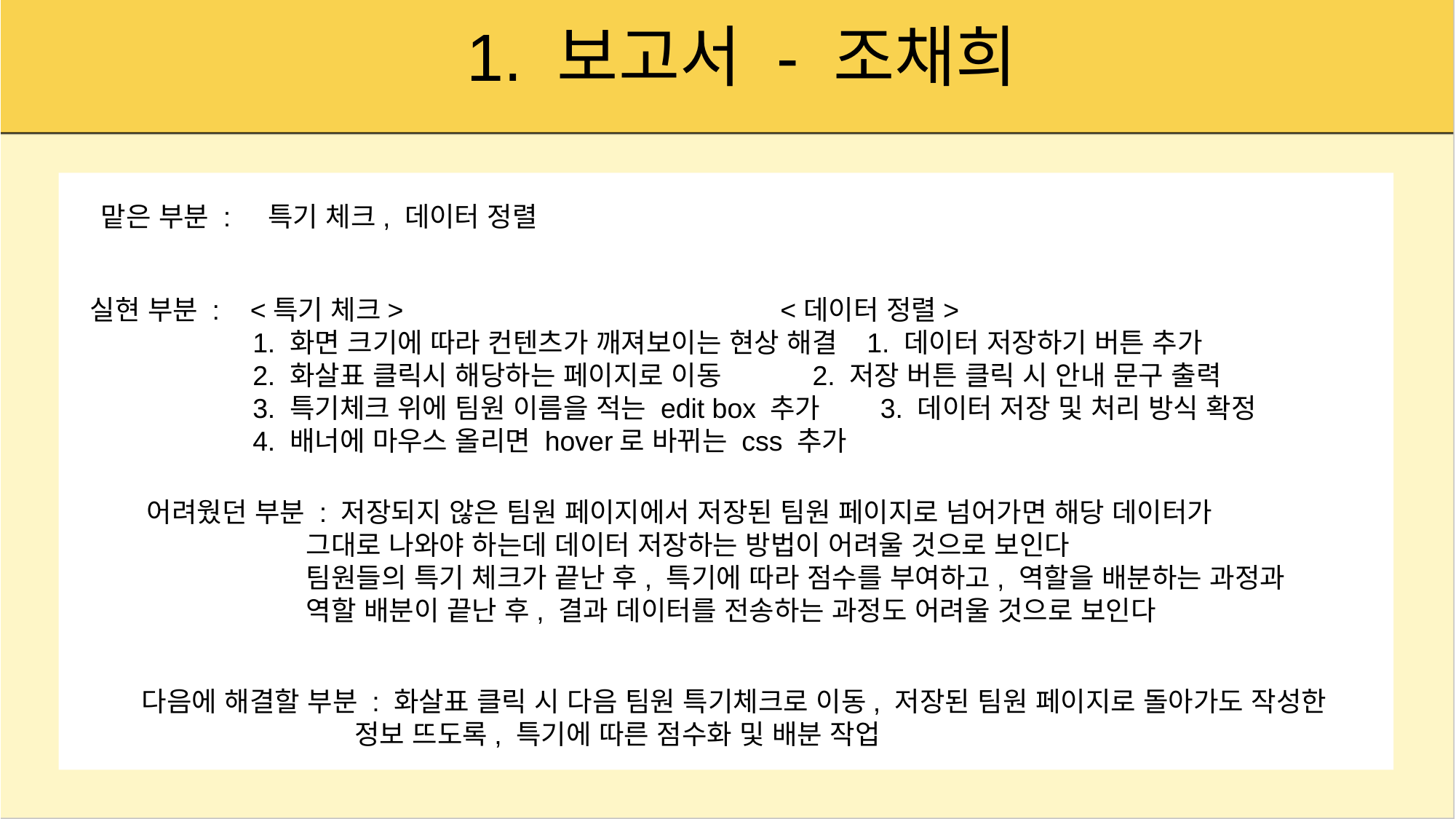

# 1. 보고서 - 조채희

맡은 부분 :    특기 체크, 데이터 정렬
실현 부분 :    <특기 체크>			                   <데이터 정렬>
	       1. 화면 크기에 따라 컨텐츠가 깨져보이는 현상 해결   1. 데이터 저장하기 버튼 추가
 	       2. 화살표 클릭시 해당하는 페이지로 이동	        2. 저장 버튼 클릭 시 안내 문구 출력
	       3. 특기체크 위에 팀원 이름을 적는 edit box 추가       3. 데이터 저장 및 처리 방식 확정
	       4. 배너에 마우스 올리면 hover로 바뀌는 css 추가
어려웠던 부분 : 저장되지 않은 팀원 페이지에서 저장된 팀원 페이지로 넘어가면 해당 데이터가
                    그대로 나와야 하는데 데이터 저장하는 방법이 어려울 것으로 보인다
                    팀원들의 특기 체크가 끝난 후, 특기에 따라 점수를 부여하고, 역할을 배분하는 과정과
                    역할 배분이 끝난 후, 결과 데이터를 전송하는 과정도 어려울 것으로 보인다
다음에 해결할 부분 : 화살표 클릭 시 다음 팀원 특기체크로 이동, 저장된 팀원 페이지로 돌아가도 작성한
                           정보 뜨도록, 특기에 따른 점수화 및 배분 작업